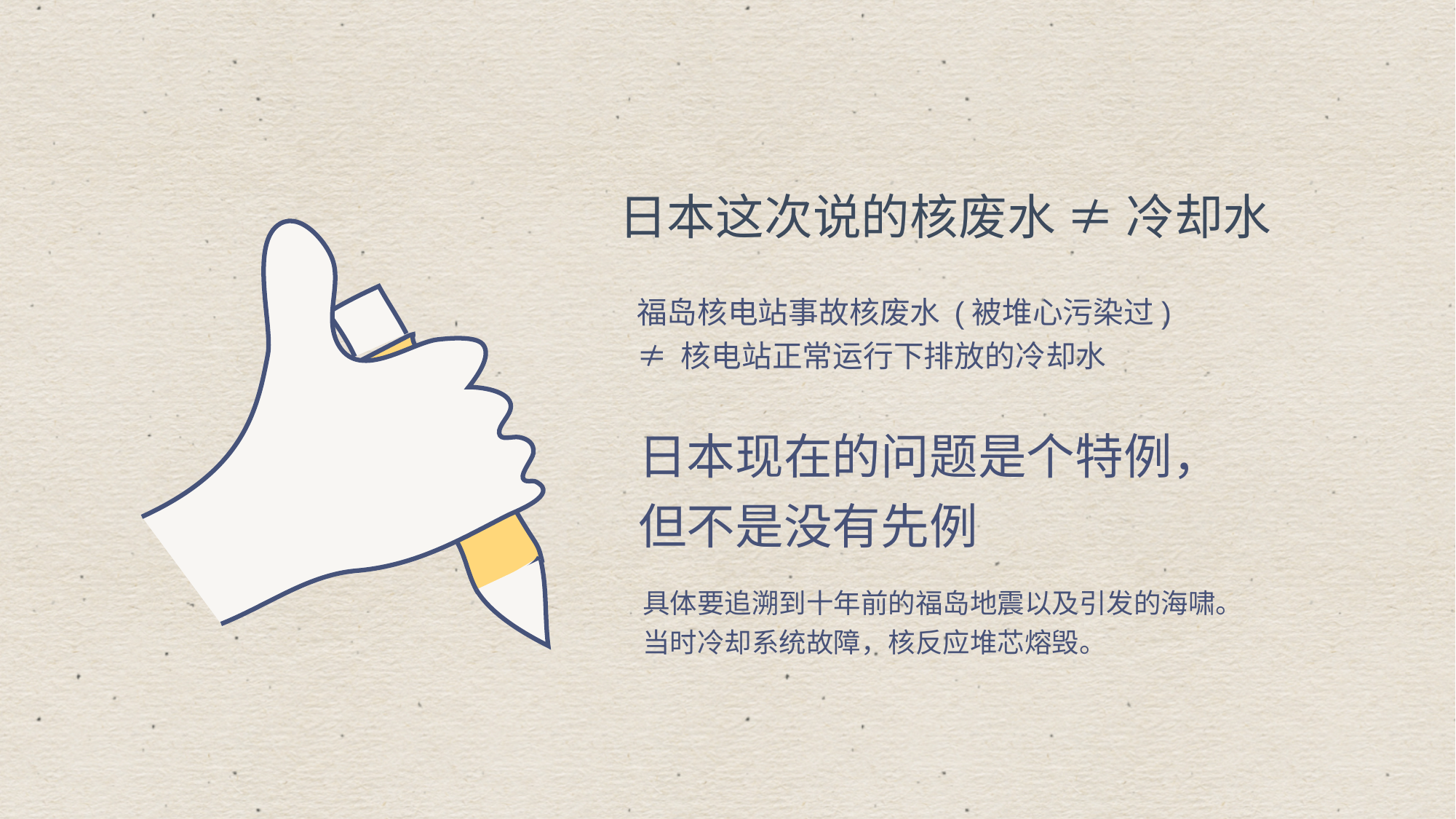

日本这次说的核废水 ≠ 冷却水

福岛核电站事故核废水 (被堆心污染过)
≠ 核电站正常运行下排放的冷却水

日本现在的问题是个特例，
但不是没有先例
具体要追溯到十年前的福岛地震以及引发的海啸。
当时冷却系统故障，核反应堆芯熔毁。